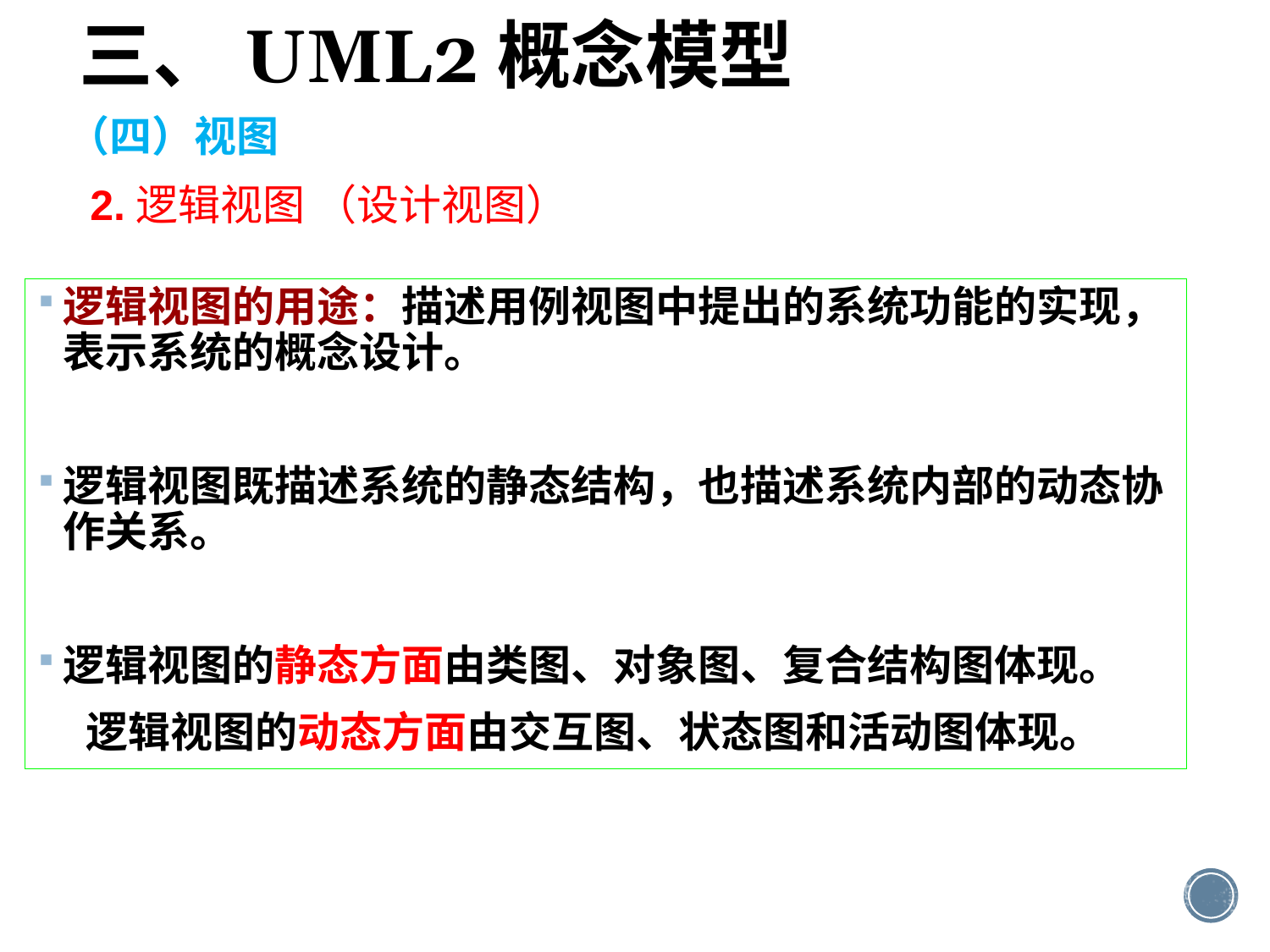

三、UML2概念模型
（四）视图
2.逻辑视图 （设计视图）
逻辑视图的用途：描述用例视图中提出的系统功能的实现，表示系统的概念设计。

逻辑视图既描述系统的静态结构，也描述系统内部的动态协作关系。

逻辑视图的静态方面由类图、对象图、复合结构图体现。
    逻辑视图的动态方面由交互图、状态图和活动图体现。